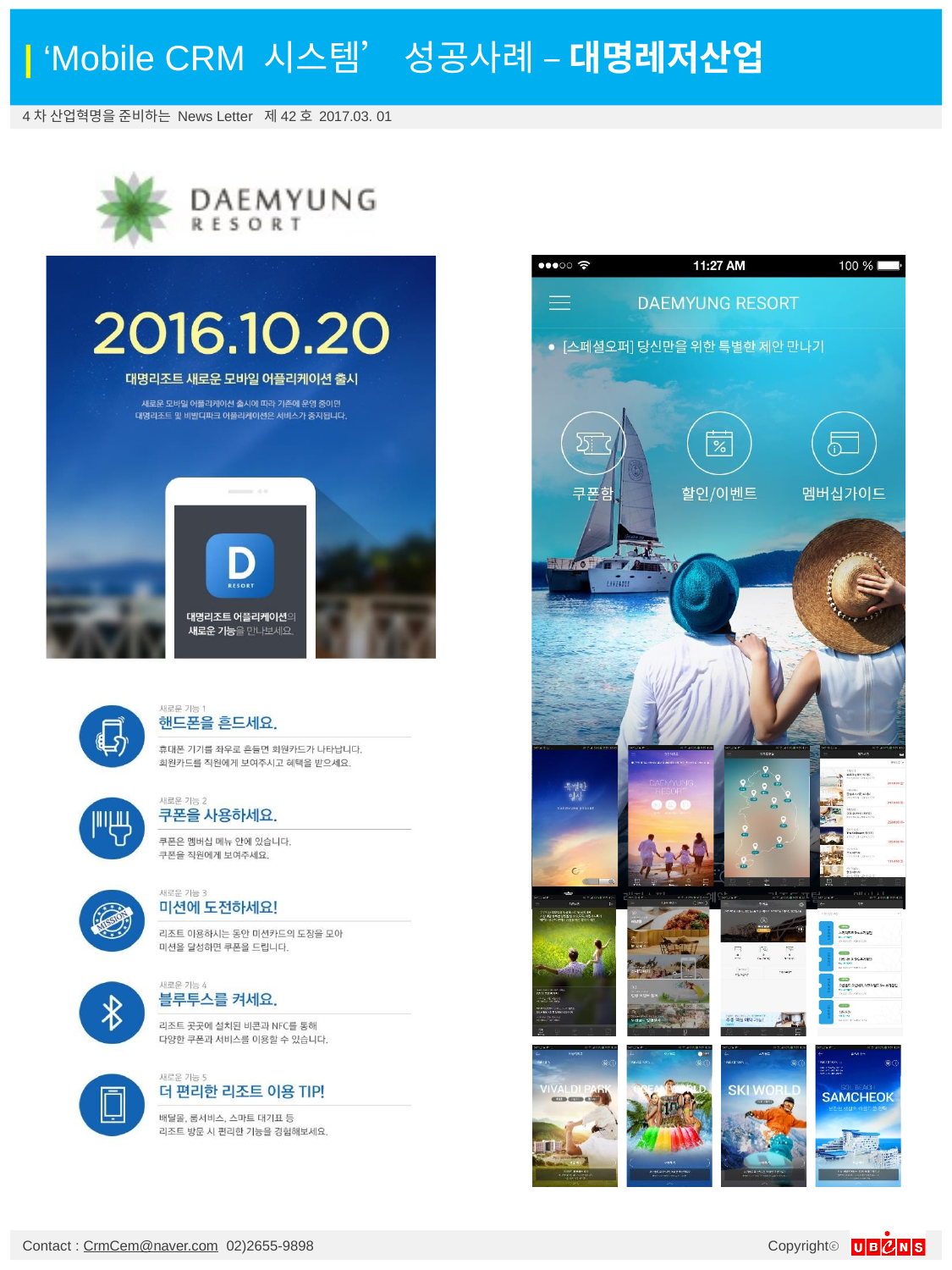

| ‘Mobile CRM 시스템’ 성공사례 – 대명레저산업
4차 산업혁명을 준비하는 News Letter  제42호 2017.03. 01

Contact : CrmCem@naver.com 02)2655-9898
Copyrightⓒ